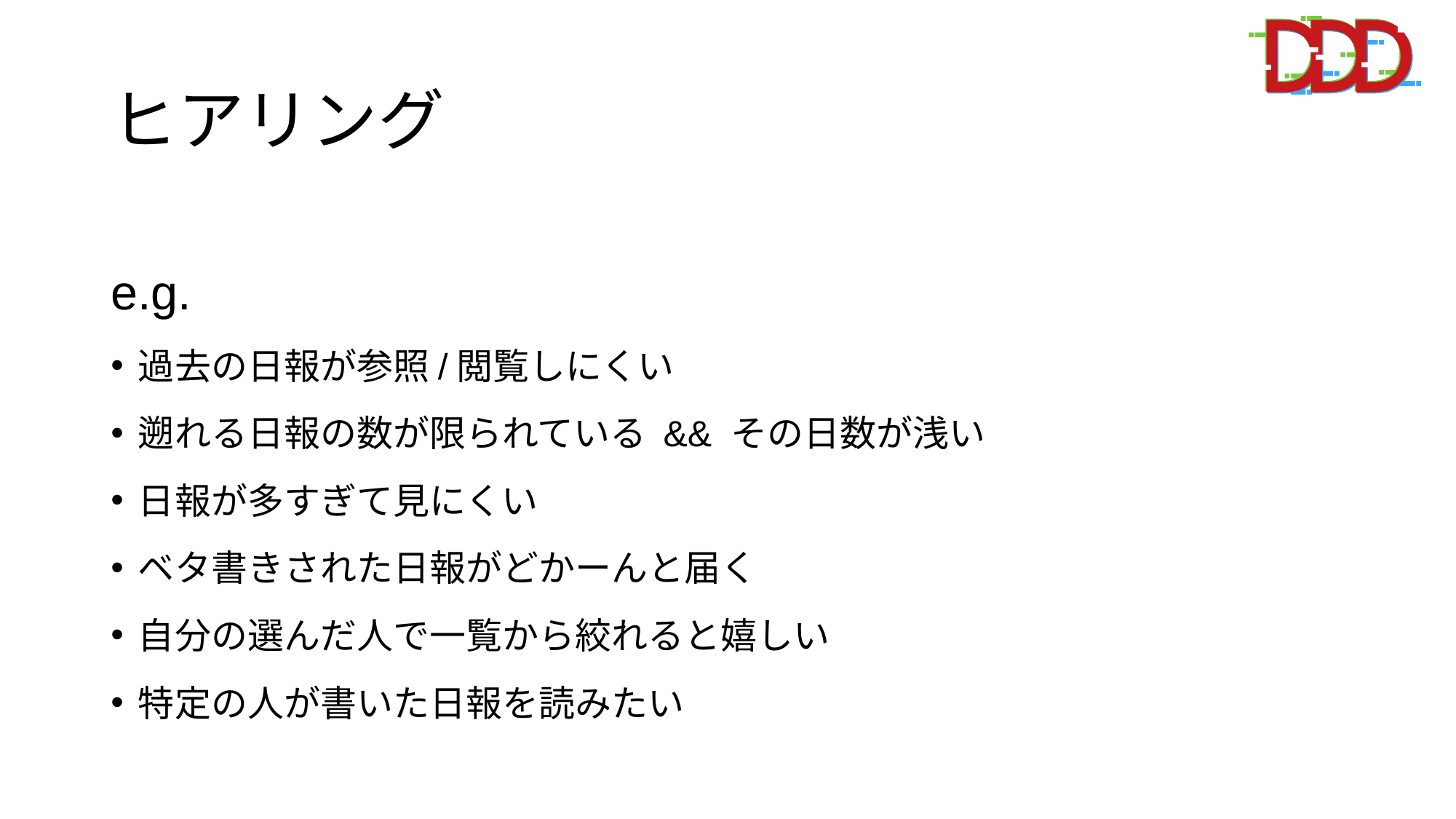

# ヒアリング
e.g.
過去の日報が参照/閲覧しにくい
遡れる日報の数が限られている && その日数が浅い
日報が多すぎて見にくい
ベタ書きされた日報がどかーんと届く
自分の選んだ人で一覧から絞れると嬉しい
特定の人が書いた日報を読みたい